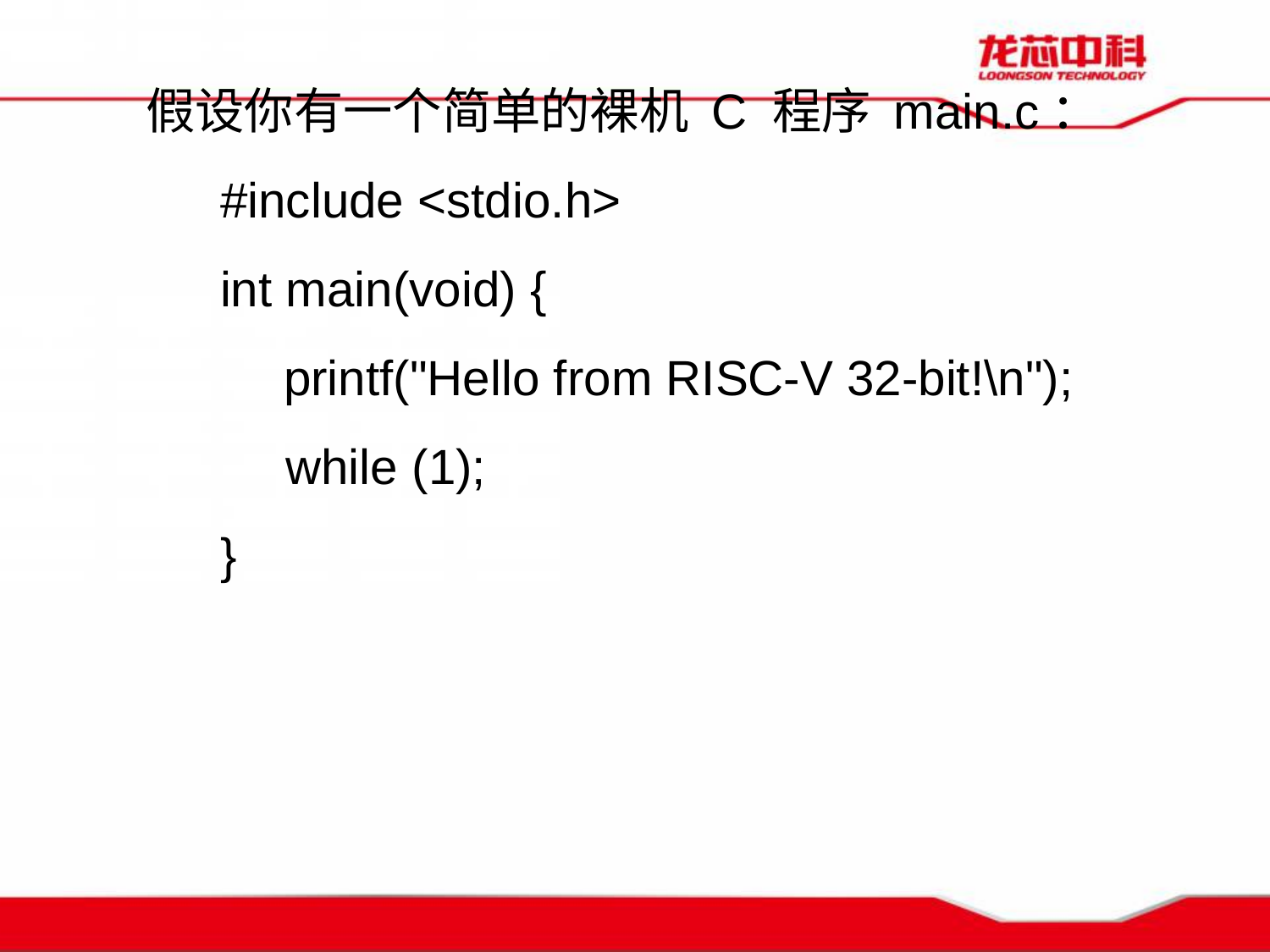

假设你有一个简单的裸机 C 程序 main.c：
#include <stdio.h>
int main(void) {
printf("Hello from RISC-V 32-bit!\n");
while (1);
}